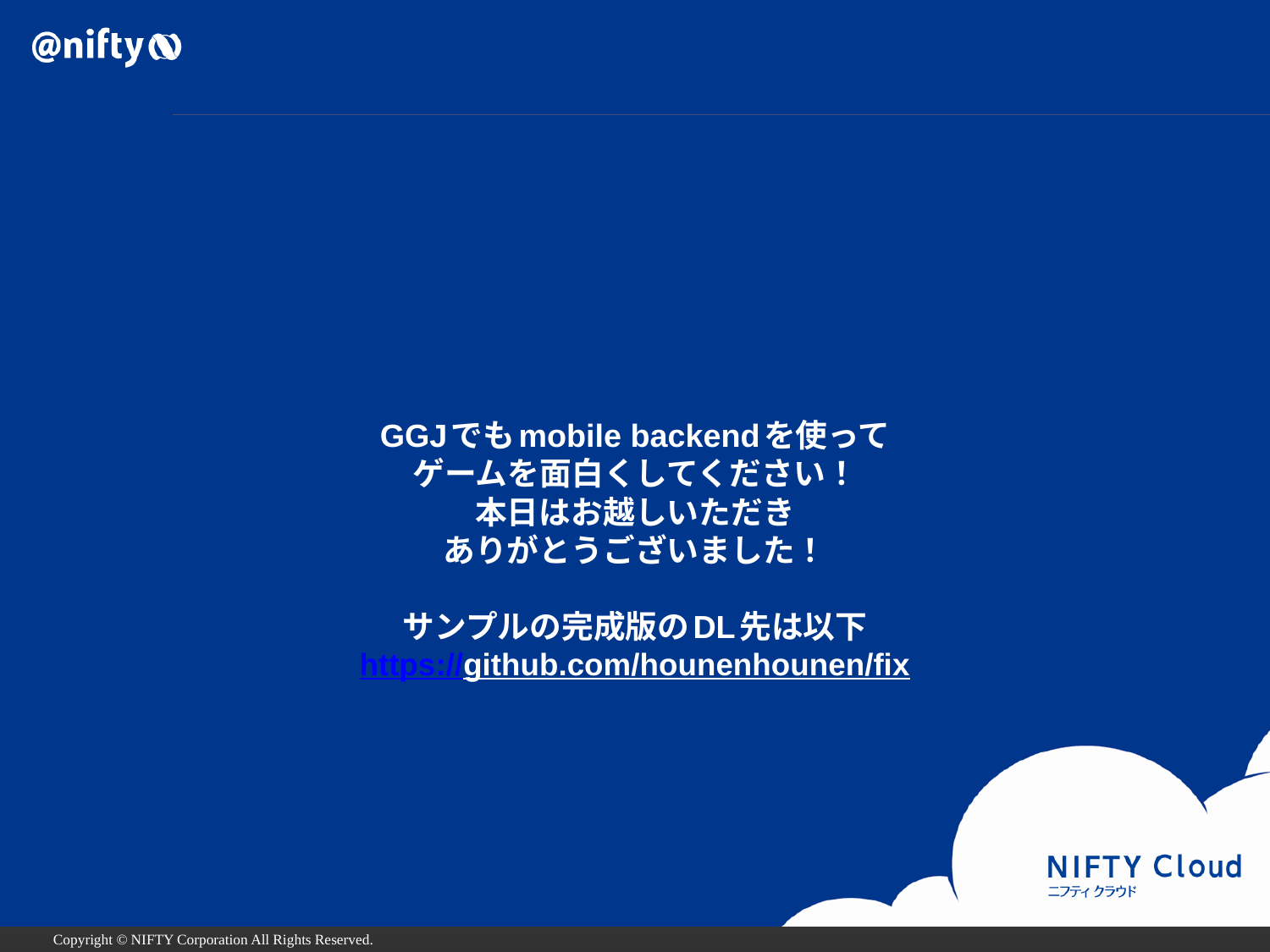

# GGJでもmobile backendを使って ゲームを面白くしてください！ 本日はお越しいただき ありがとうございました！ サンプルの完成版のDL先は以下 https://github.com/hounenhounen/fix